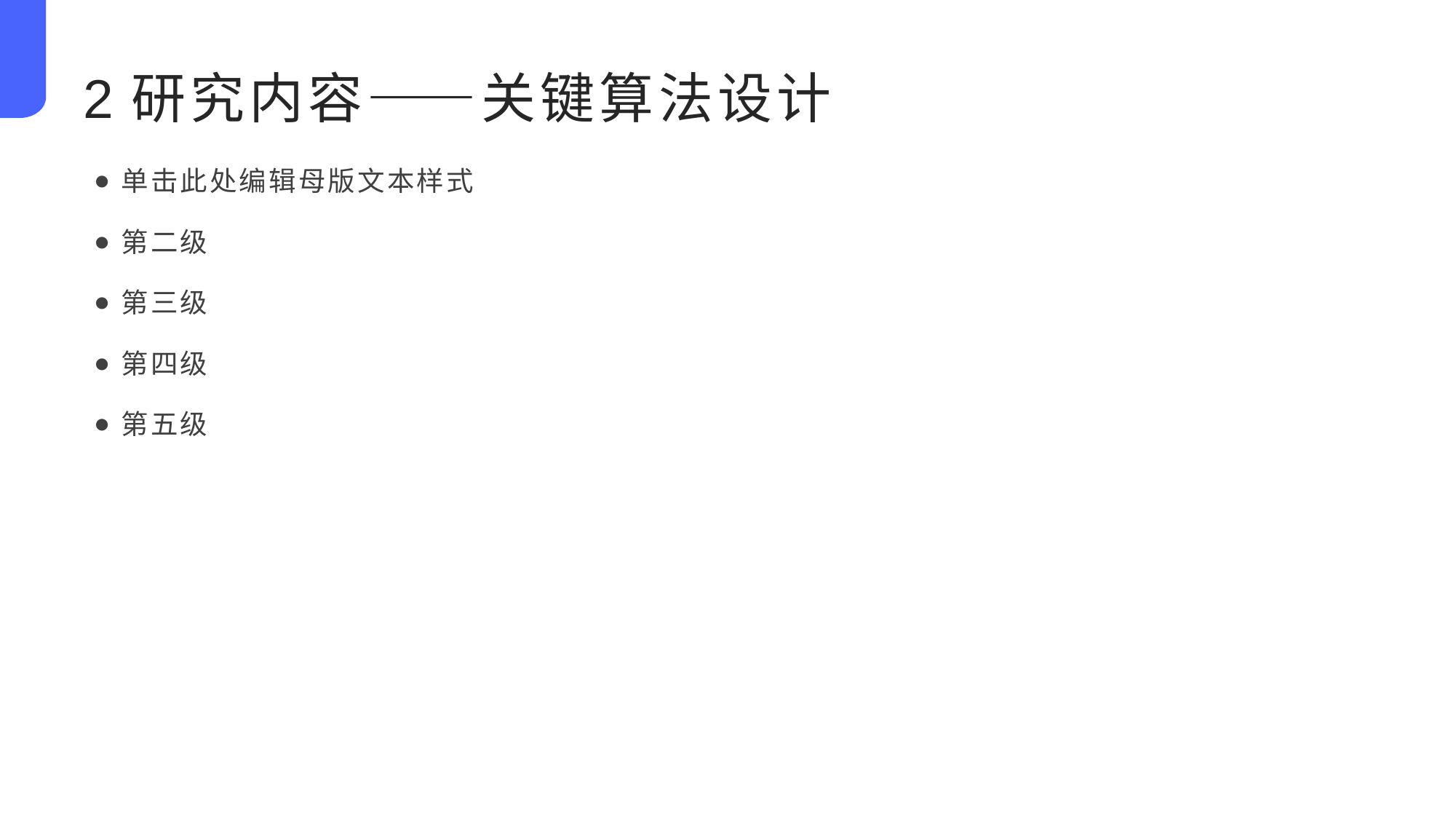

2研究内容——关键算法设计
单击此处编辑母版文本样式
第二级
第三级
第四级
第五级